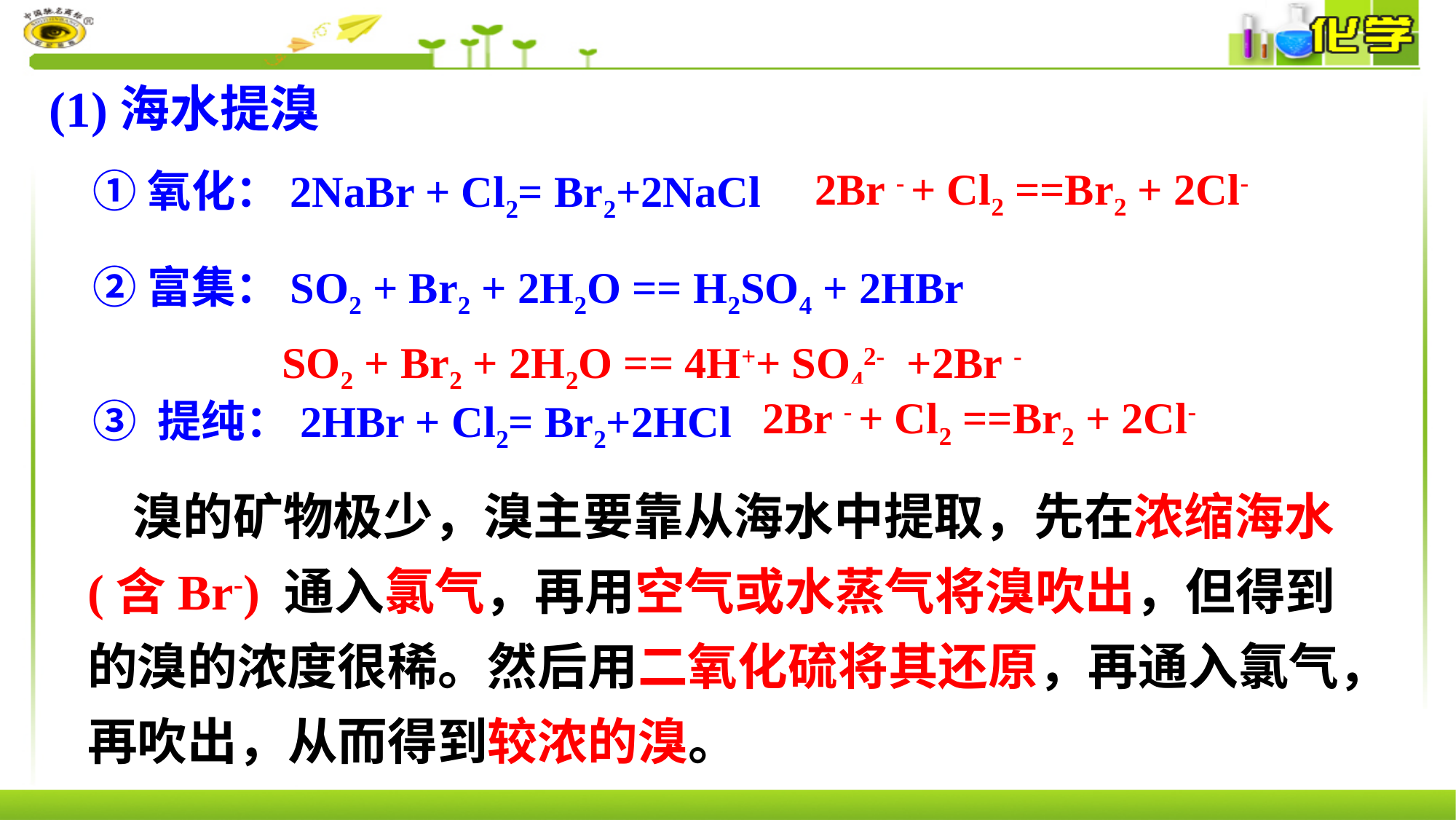

(1)海水提溴
2Br - + Cl2 ==Br2 + 2Cl-
①氧化：2NaBr + Cl2= Br2+2NaCl
②富集：SO2 + Br2 + 2H2O == H2SO4 + 2HBr
                 SO2 + Br2 + 2H2O == 4H++ SO42-  +2Br -
2Br - + Cl2 ==Br2 + 2Cl-
③ 提纯：2HBr + Cl2= Br2+2HCl
   溴的矿物极少，溴主要靠从海水中提取，先在浓缩海水(含Br-) 通入氯气，再用空气或水蒸气将溴吹出，但得到的溴的浓度很稀。然后用二氧化硫将其还原，再通入氯气，再吹出，从而得到较浓的溴。